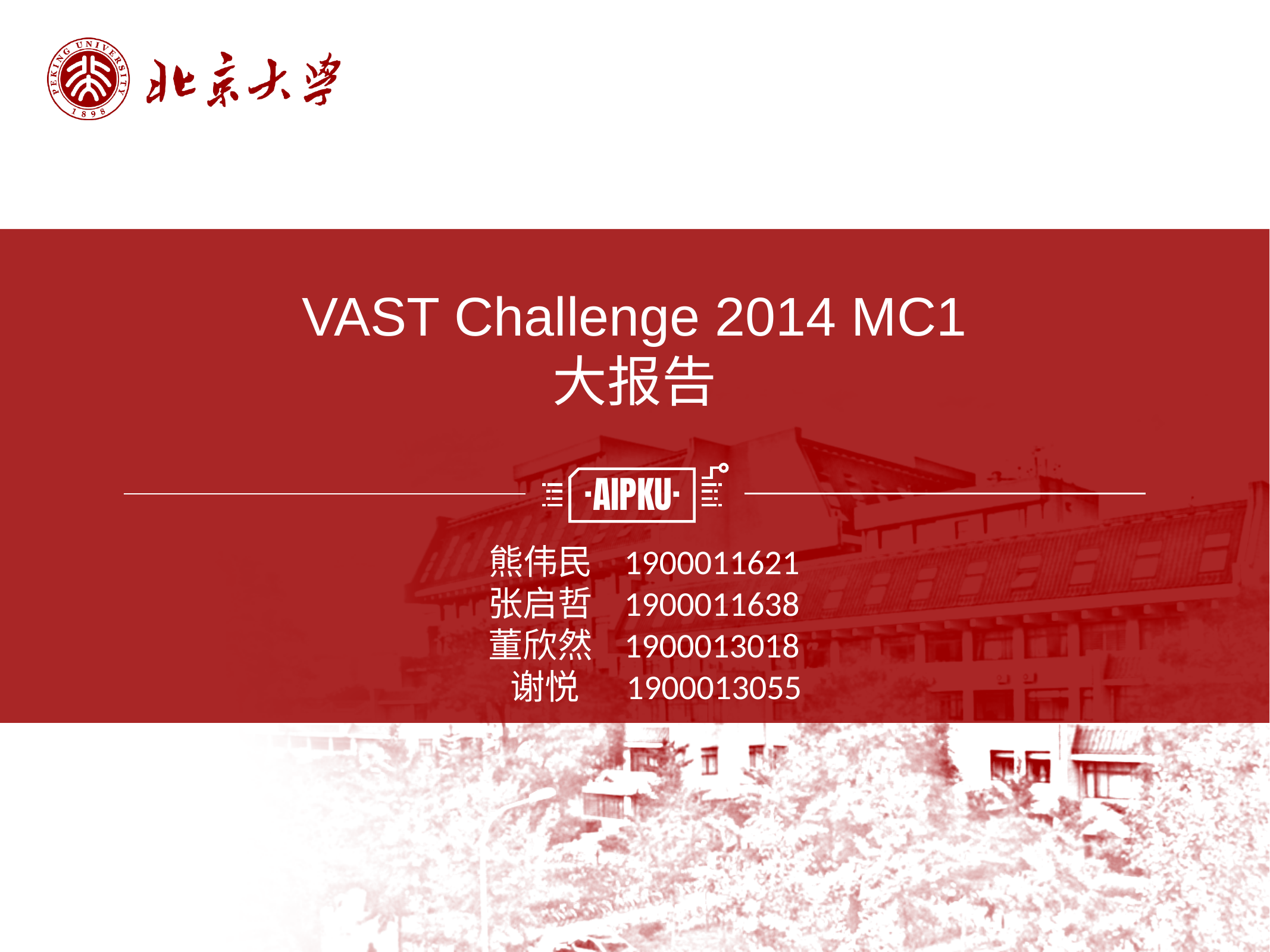

# VAST Challenge 2014 MC1 大报告
熊伟民   1900011621
张启哲   1900011638
董欣然   1900013018
  谢悦     1900013055